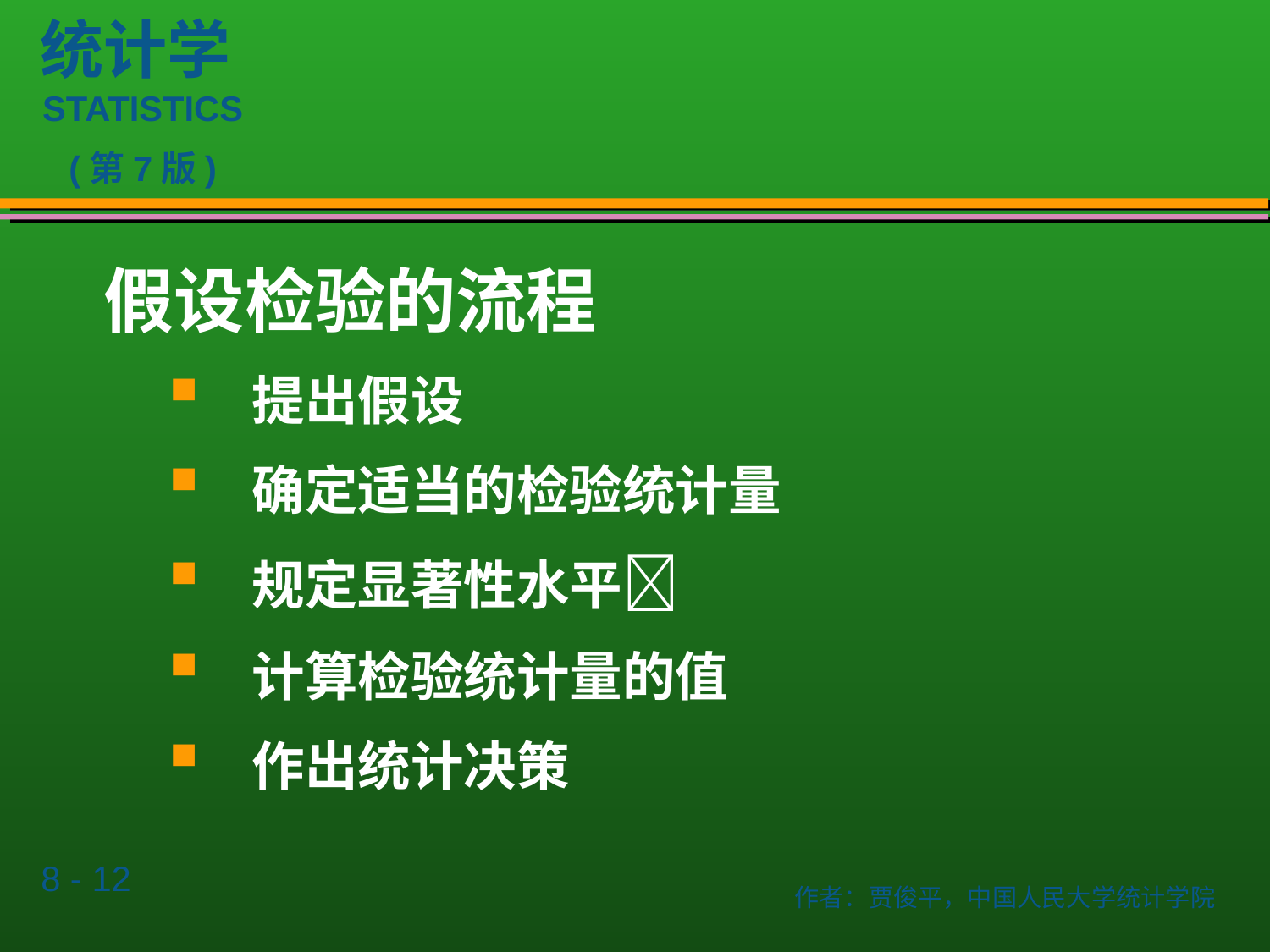

假设检验的流程
提出假设
确定适当的检验统计量
规定显著性水平α
计算检验统计量的值
作出统计决策